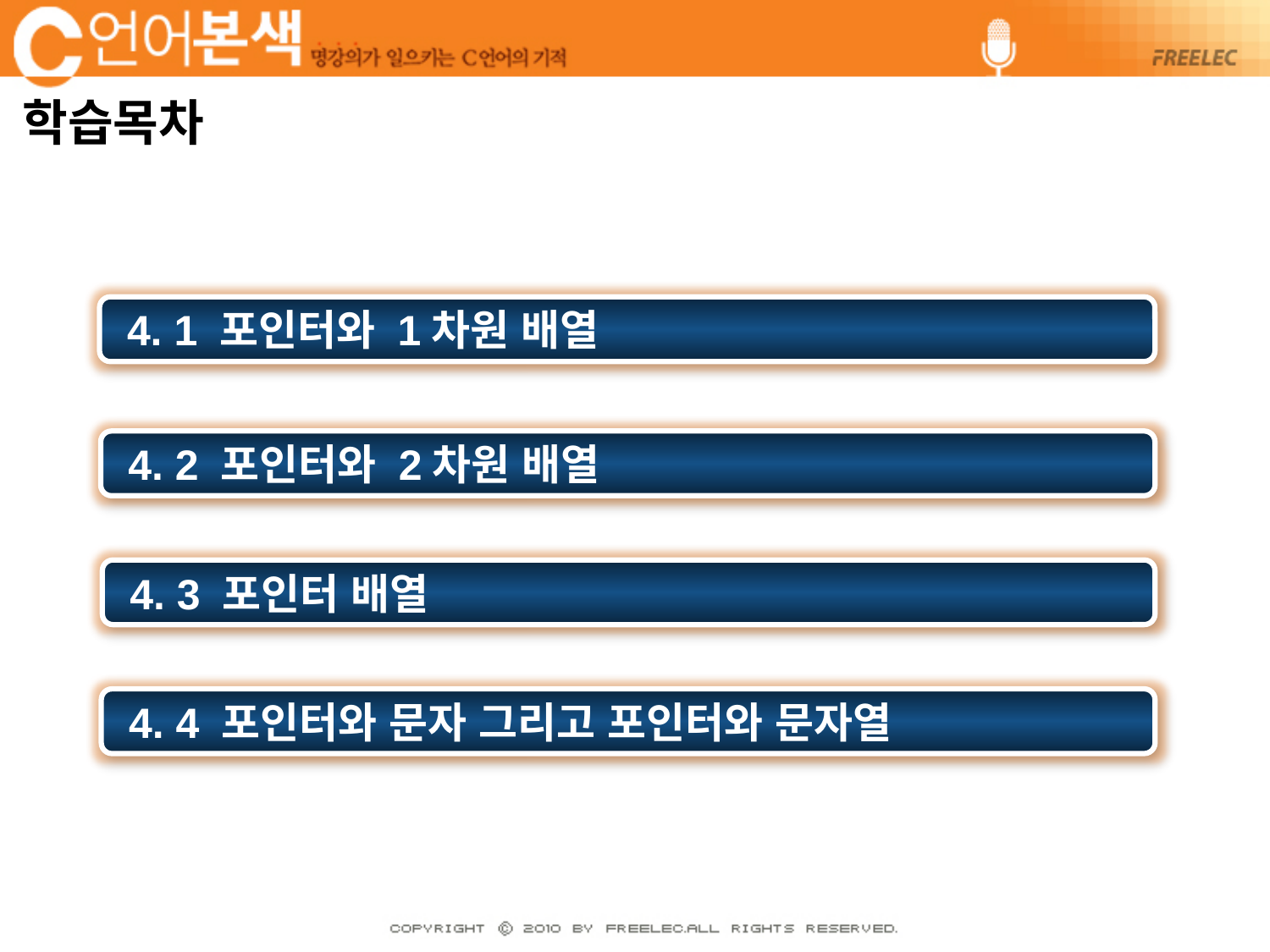

# 학습목차
 4. 1 포인터와 1차원 배열
 4. 2 포인터와 2차원 배열
 4. 3 포인터 배열
 4. 4 포인터와 문자 그리고 포인터와 문자열